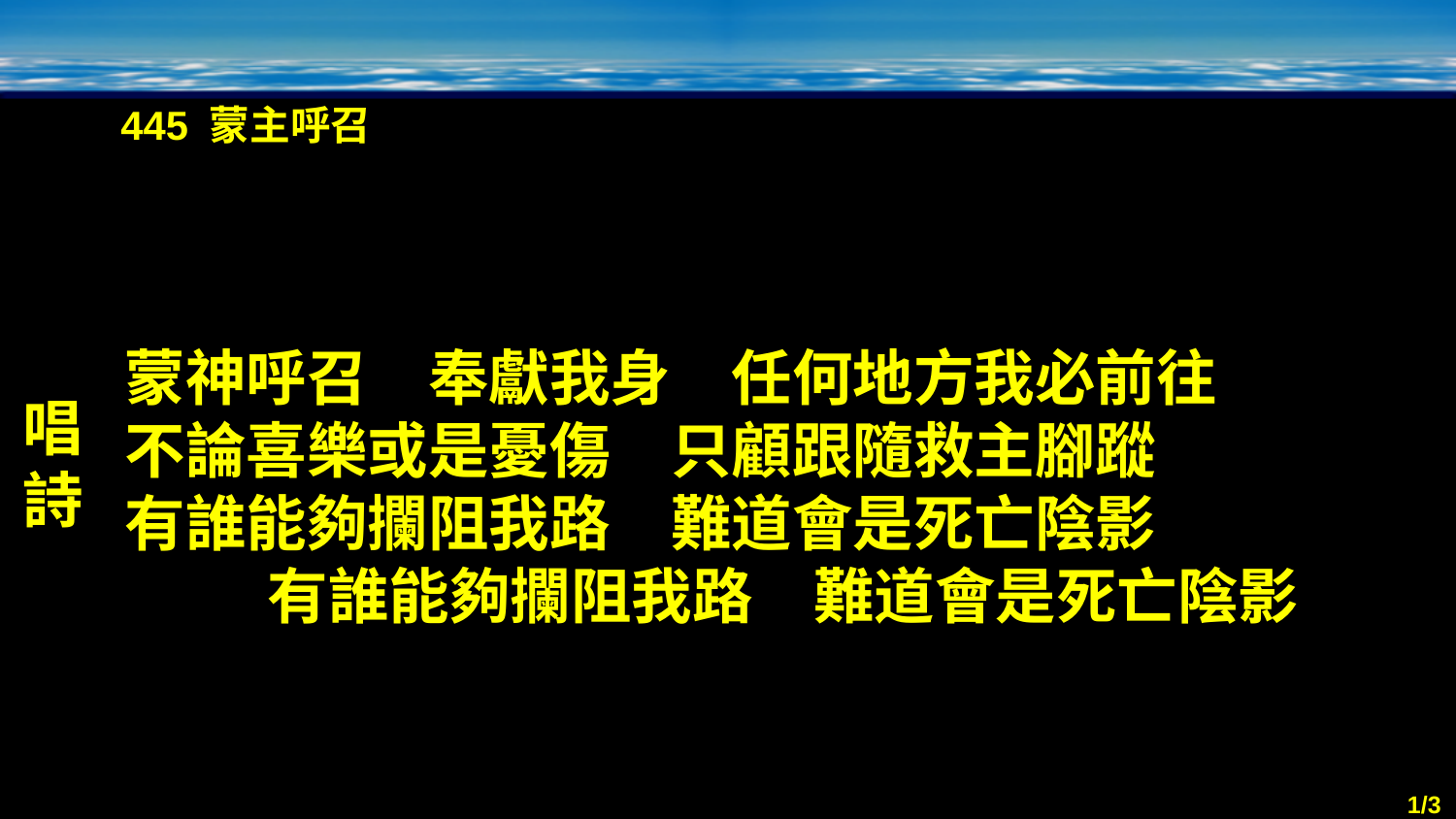

445 蒙主呼召
唱詩
蒙神呼召　奉獻我身　任何地方我必前往
不論喜樂或是憂傷　只顧跟隨救主腳蹤
有誰能夠攔阻我路　難道會是死亡陰影
有誰能夠攔阻我路　難道會是死亡陰影
1/3